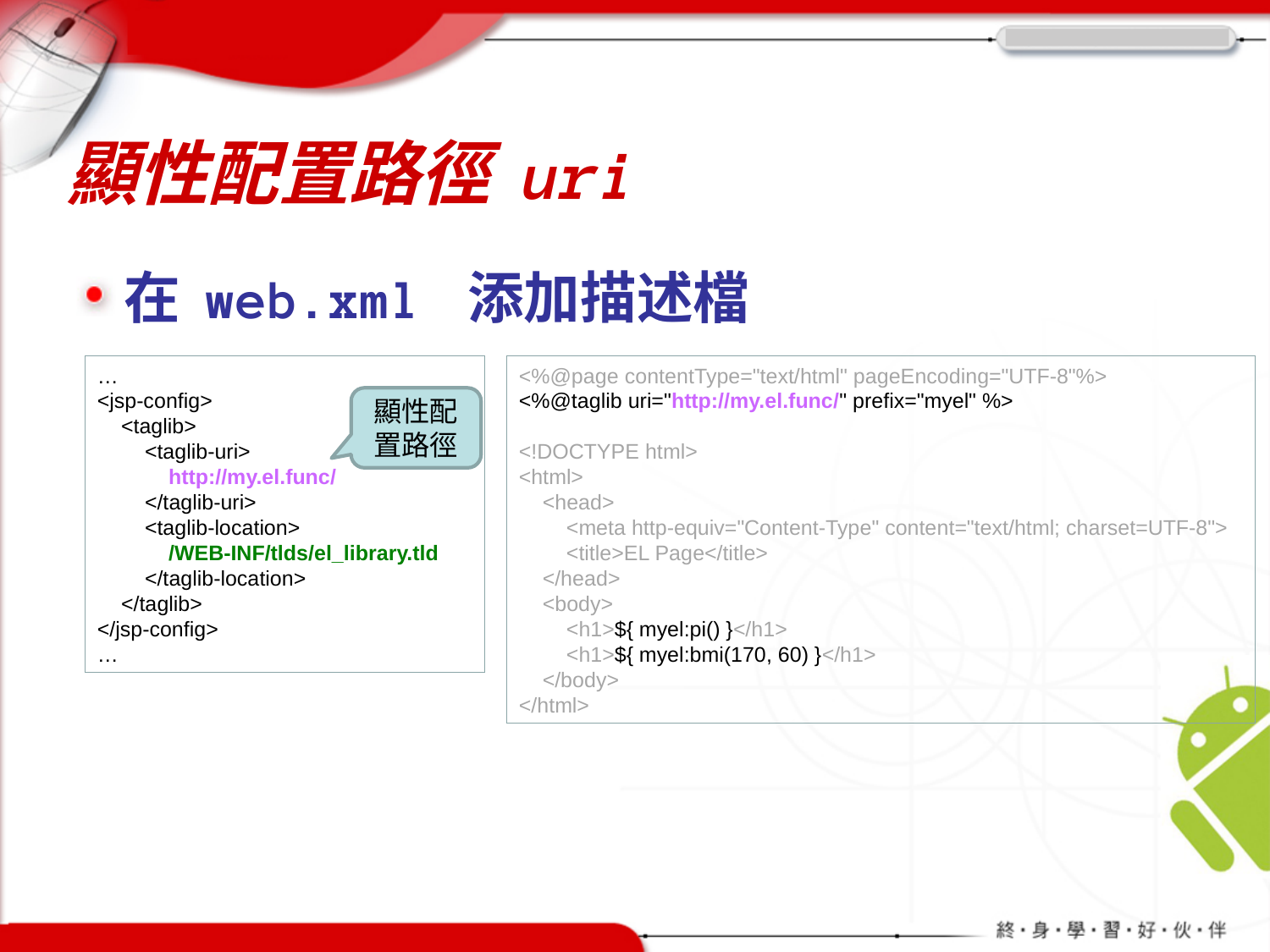

# 顯性配置路徑 uri
在 web.xml 添加描述檔
…
<jsp-config>
    <taglib>
        <taglib-uri>
            http://my.el.func/
        </taglib-uri>
        <taglib-location>
            /WEB-INF/tlds/el_library.tld
        </taglib-location>
    </taglib>
</jsp-config>
…
<%@page contentType="text/html" pageEncoding="UTF-8"%>
<%@taglib uri="http://my.el.func/" prefix="myel" %>

<!DOCTYPE html>
<html>
    <head>
        <meta http-equiv="Content-Type" content="text/html; charset=UTF-8">
        <title>EL Page</title>
    </head>
    <body>
        <h1>${ myel:pi() }</h1>
        <h1>${ myel:bmi(170, 60) }</h1>
    </body>
</html>
顯性配置路徑